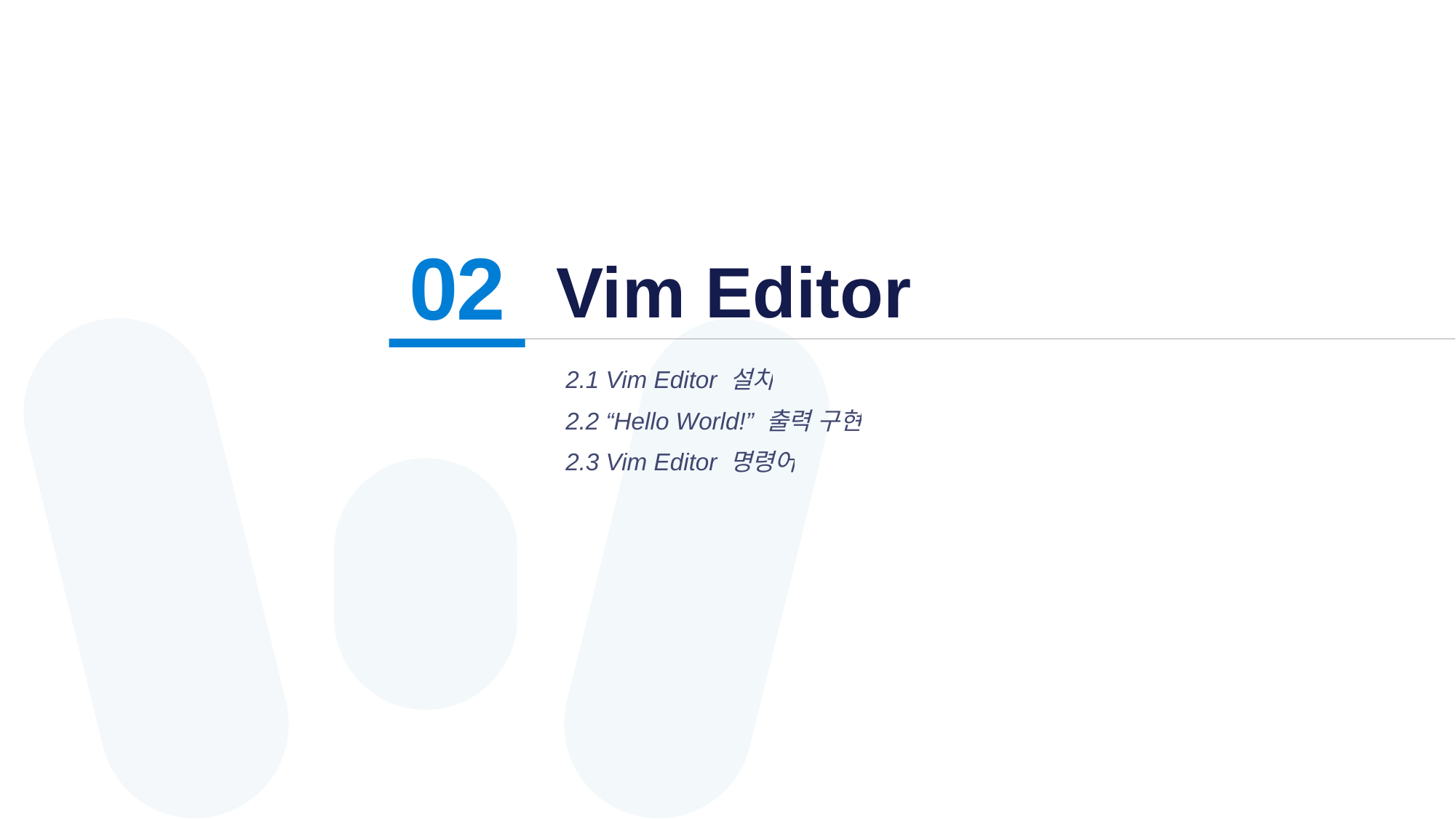

# Vim Editor
02
2.1 Vim Editor 설치
2.2 “Hello World!” 출력 구현
2.3 Vim Editor 명령어